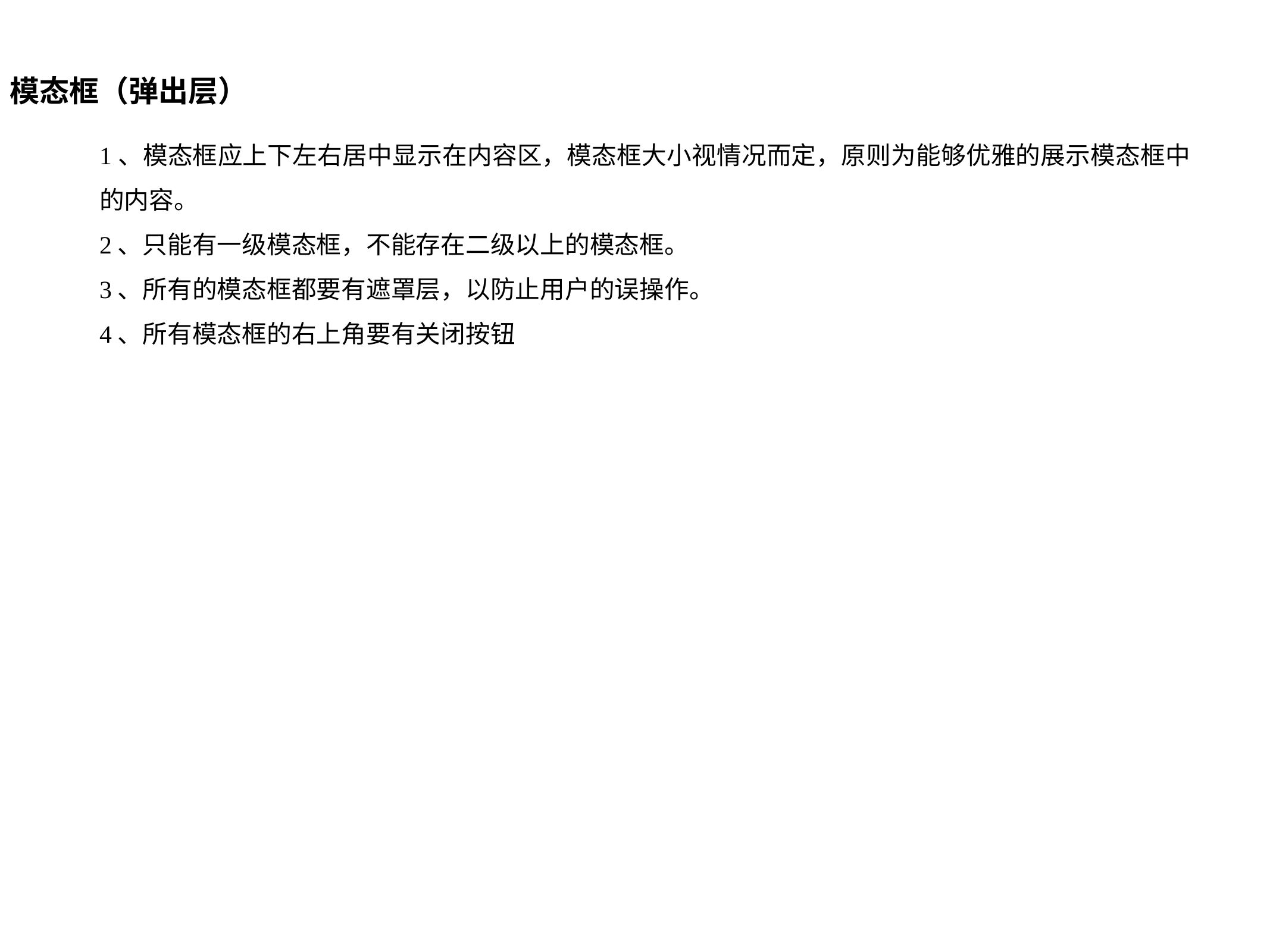

模态框（弹出层）
1、模态框应上下左右居中显示在内容区，模态框大小视情况而定，原则为能够优雅的展示模态框中的内容。
2、只能有一级模态框，不能存在二级以上的模态框。
3、所有的模态框都要有遮罩层，以防止用户的误操作。
4、所有模态框的右上角要有关闭按钮